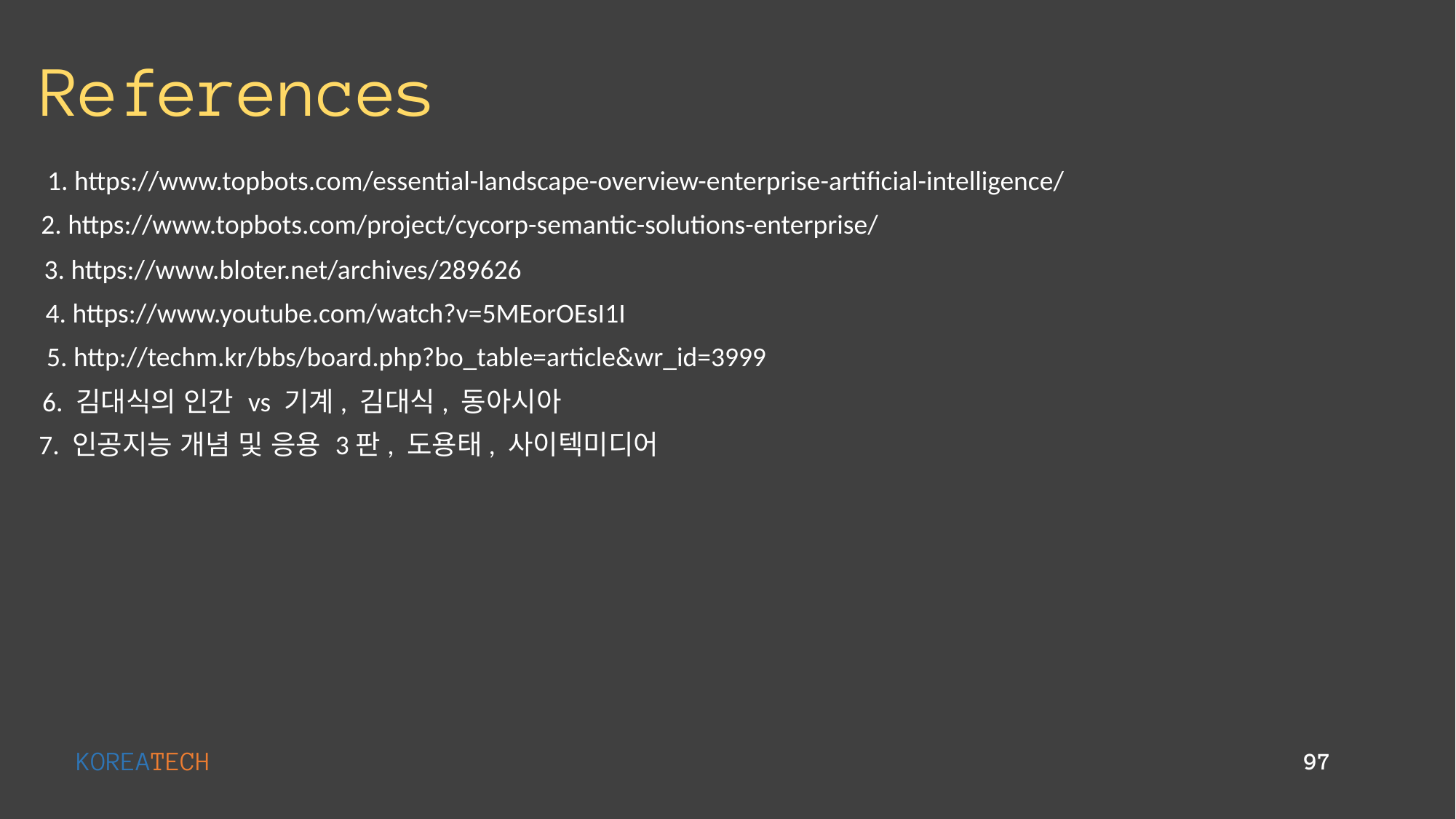

References
1. https://www.topbots.com/essential-landscape-overview-enterprise-artificial-intelligence/
2. https://www.topbots.com/project/cycorp-semantic-solutions-enterprise/
3. https://www.bloter.net/archives/289626
4. https://www.youtube.com/watch?v=5MEorOEsI1I
5. http://techm.kr/bbs/board.php?bo_table=article&wr_id=3999
6. 김대식의 인간 vs 기계, 김대식, 동아시아

7. 인공지능 개념 및 응용 3판, 도용태, 사이텍미디어
KOREATECH
97